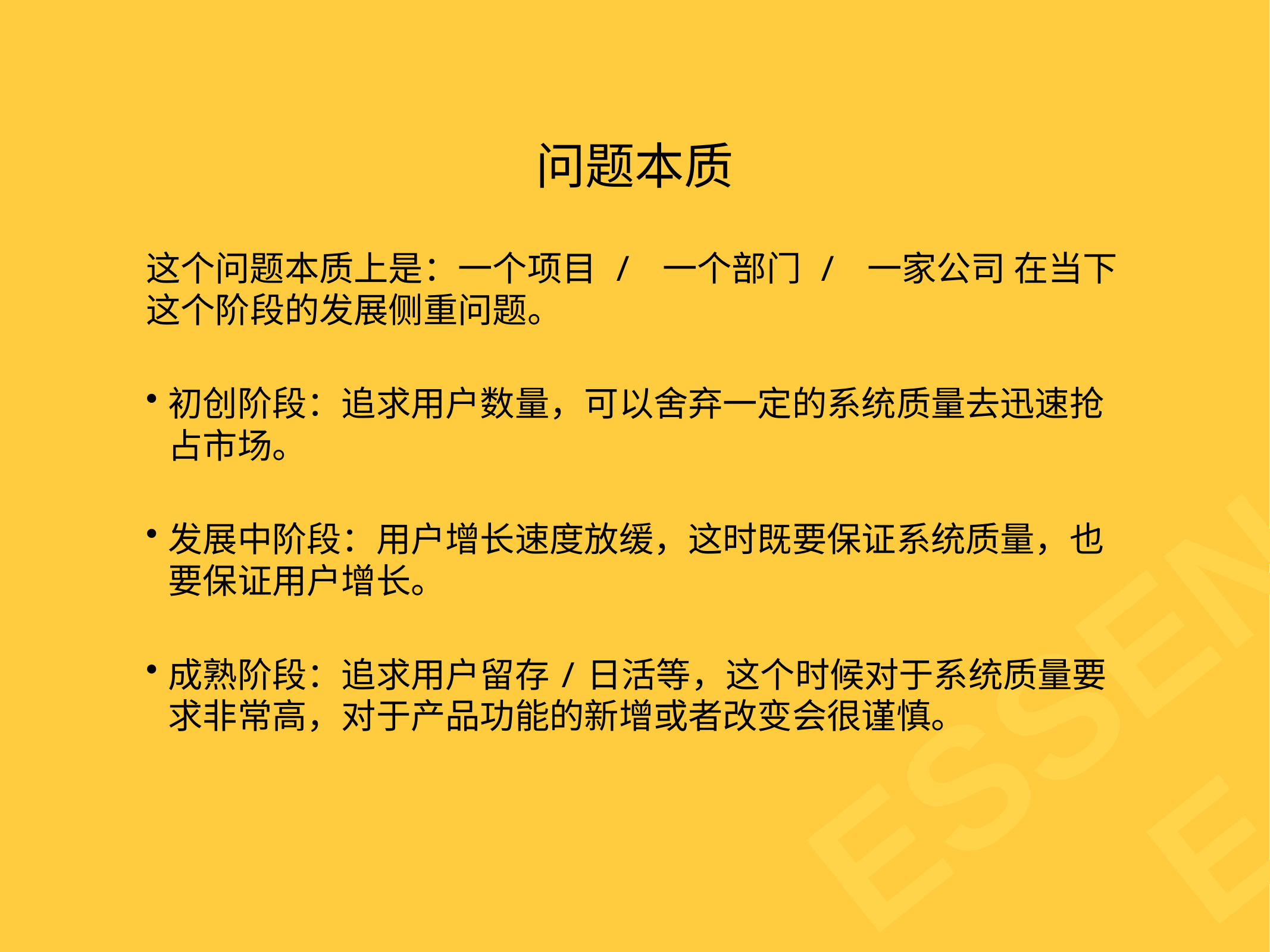

问题本质
这个问题本质上是：一个项目 / 一个部门 / 一家公司 在当下这个阶段的发展侧重问题。
初创阶段：追求用户数量，可以舍弃一定的系统质量去迅速抢占市场。
发展中阶段：用户增长速度放缓，这时既要保证系统质量，也要保证用户增长。
成熟阶段：追求用户留存/日活等，这个时候对于系统质量要求非常高，对于产品功能的新增或者改变会很谨慎。
ESSENCE